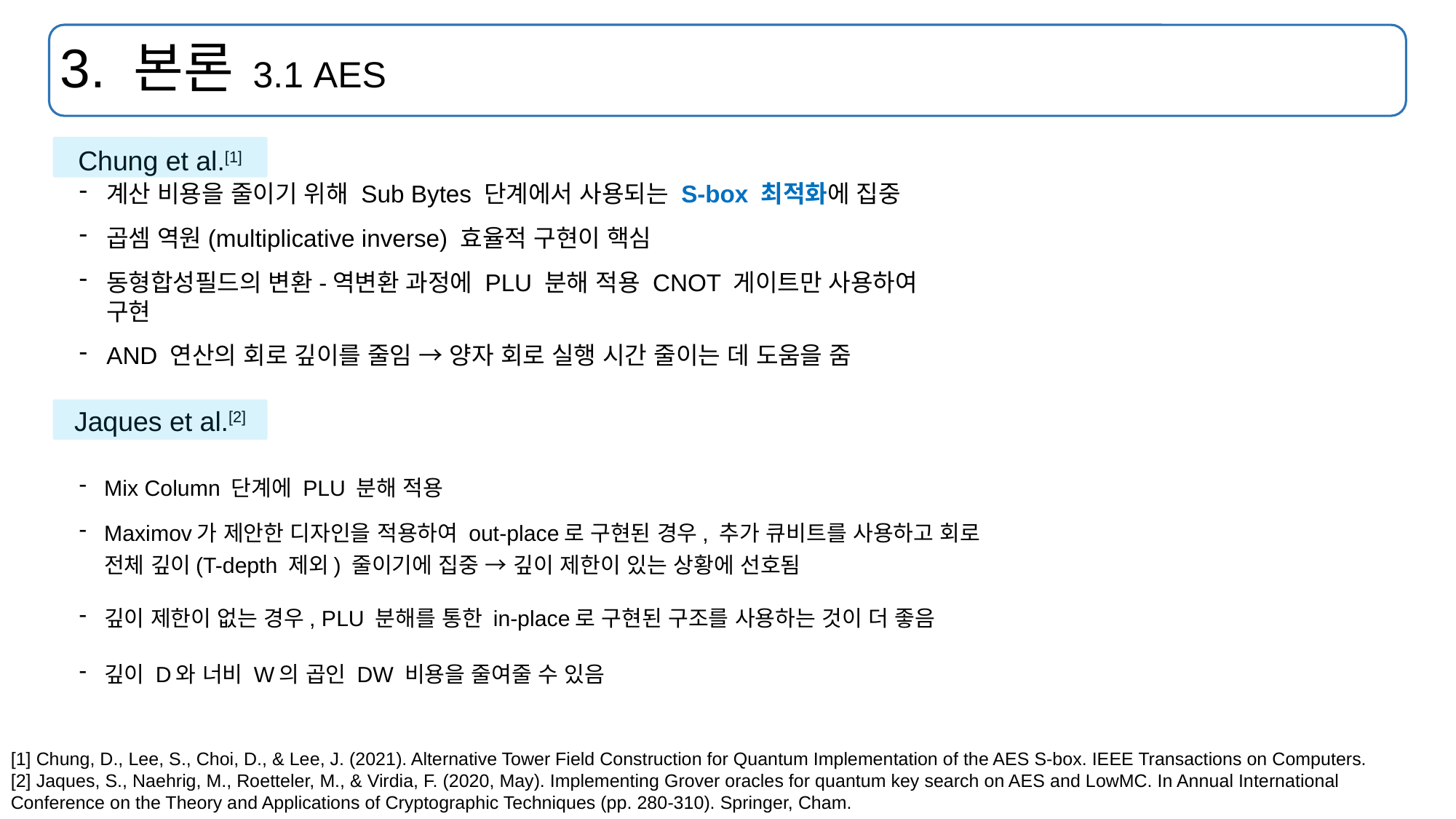

# 3. 본론 3.1 AES

Chung et al.[1]
계산 비용을 줄이기 위해 Sub Bytes 단계에서 사용되는 S-box 최적화에 집중
곱셈 역원(multiplicative inverse) 효율적 구현이 핵심
동형합성필드의 변환-역변환 과정에 PLU 분해 적용 CNOT 게이트만 사용하여 구현
AND 연산의 회로 깊이를 줄임 → 양자 회로 실행 시간 줄이는 데 도움을 줌
Jaques et al.[2]

Mix Column 단계에 PLU 분해 적용
Maximov가 제안한 디자인을 적용하여 out-place로 구현된 경우, 추가 큐비트를 사용하고 회로 전체 깊이(T-depth 제외) 줄이기에 집중 → 깊이 제한이 있는 상황에 선호됨
깊이 제한이 없는 경우, PLU 분해를 통한 in-place로 구현된 구조를 사용하는 것이 더 좋음
깊이 D와 너비 W의 곱인 DW 비용을 줄여줄 수 있음
[1] Chung, D., Lee, S., Choi, D., & Lee, J. (2021). Alternative Tower Field Construction for Quantum Implementation of the AES S-box. IEEE Transactions on Computers.
[2] Jaques, S., Naehrig, M., Roetteler, M., & Virdia, F. (2020, May). Implementing Grover oracles for quantum key search on AES and LowMC. In Annual International Conference on the Theory and Applications of Cryptographic Techniques (pp. 280-310). Springer, Cham.